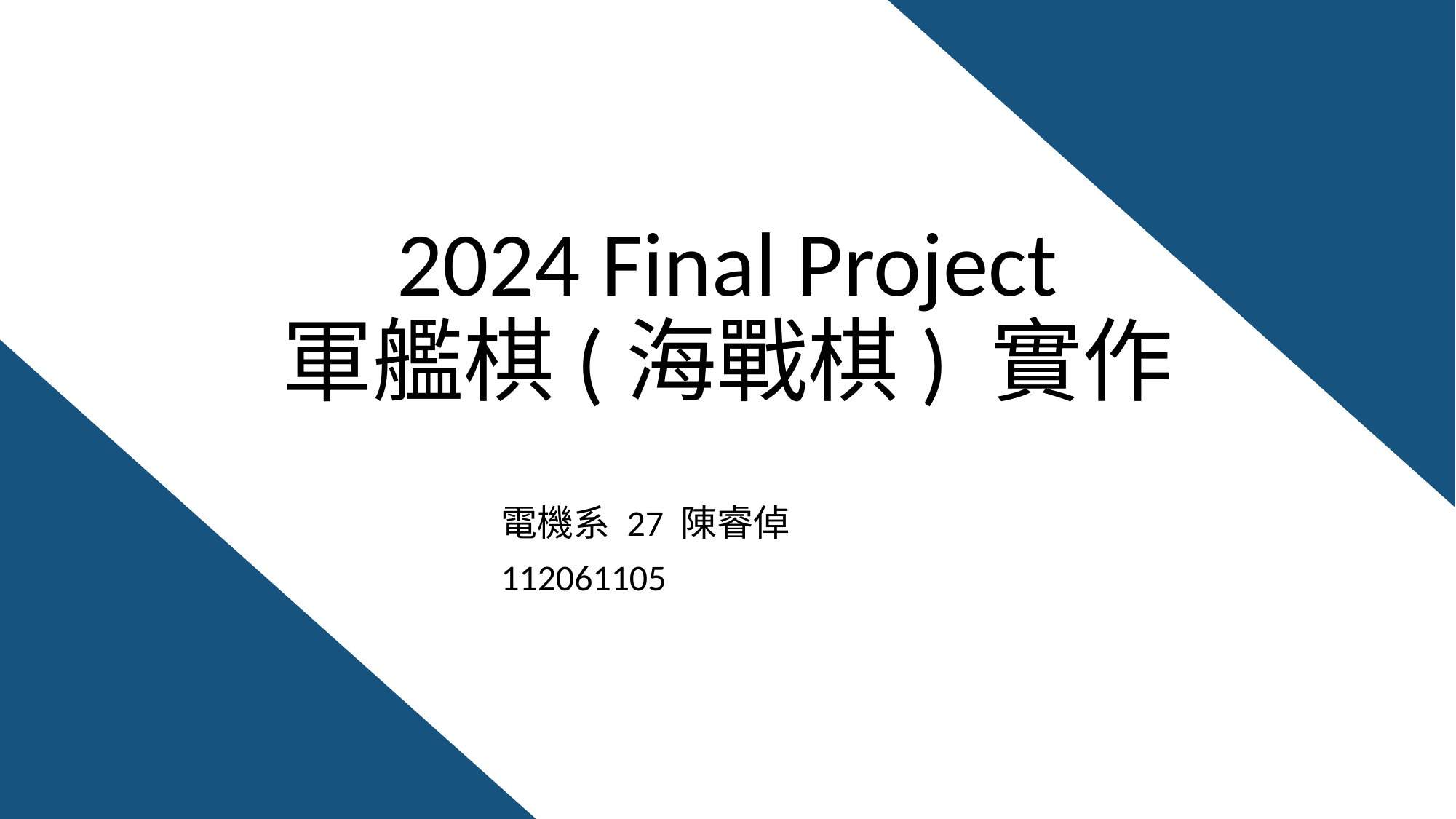

# 2024 Final Project 軍艦棋(海戰棋) 實作

電機系 27 陳睿倬
112061105